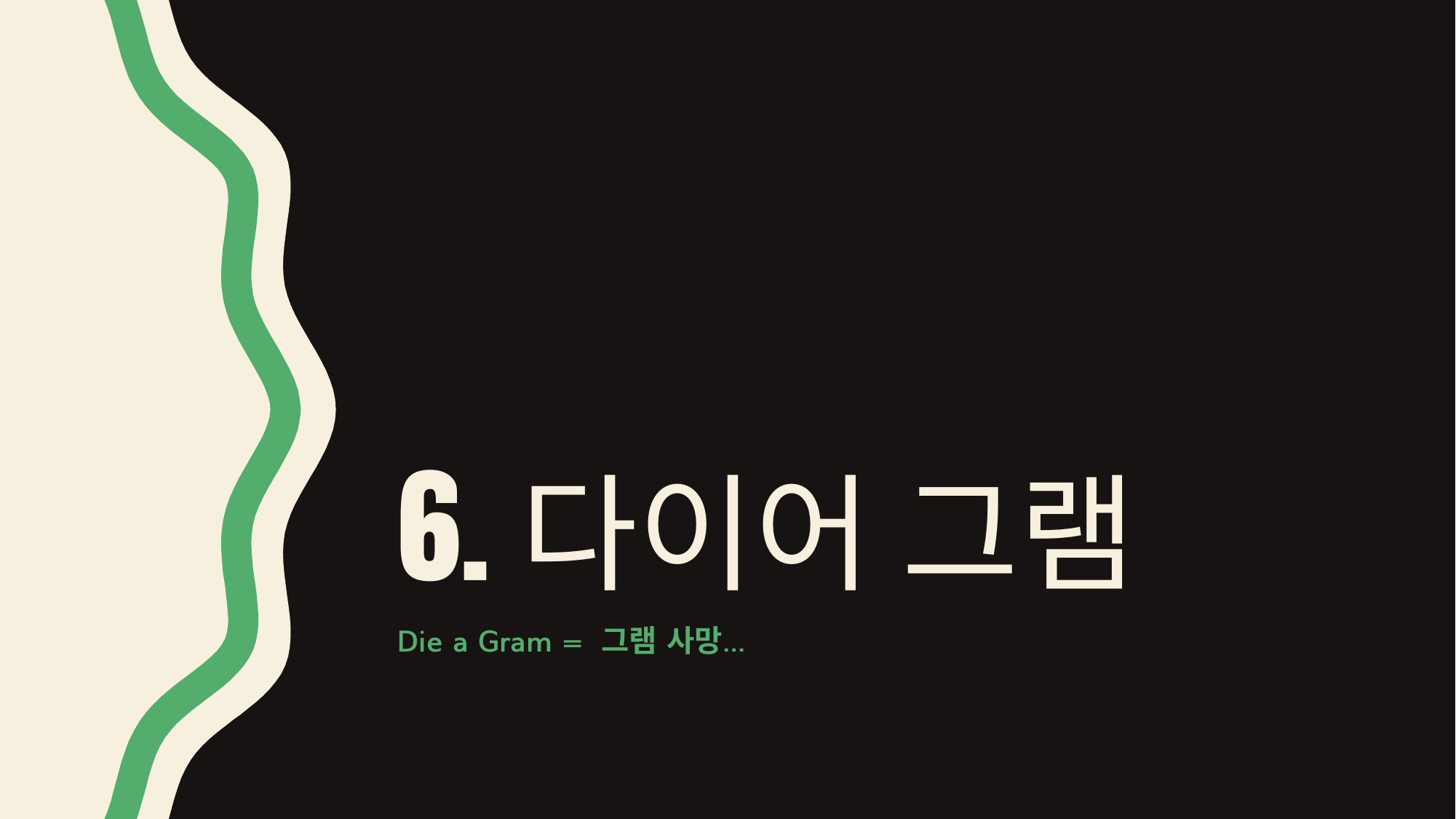

# 6.다이어 그램
Die a Gram = 그램 사망…